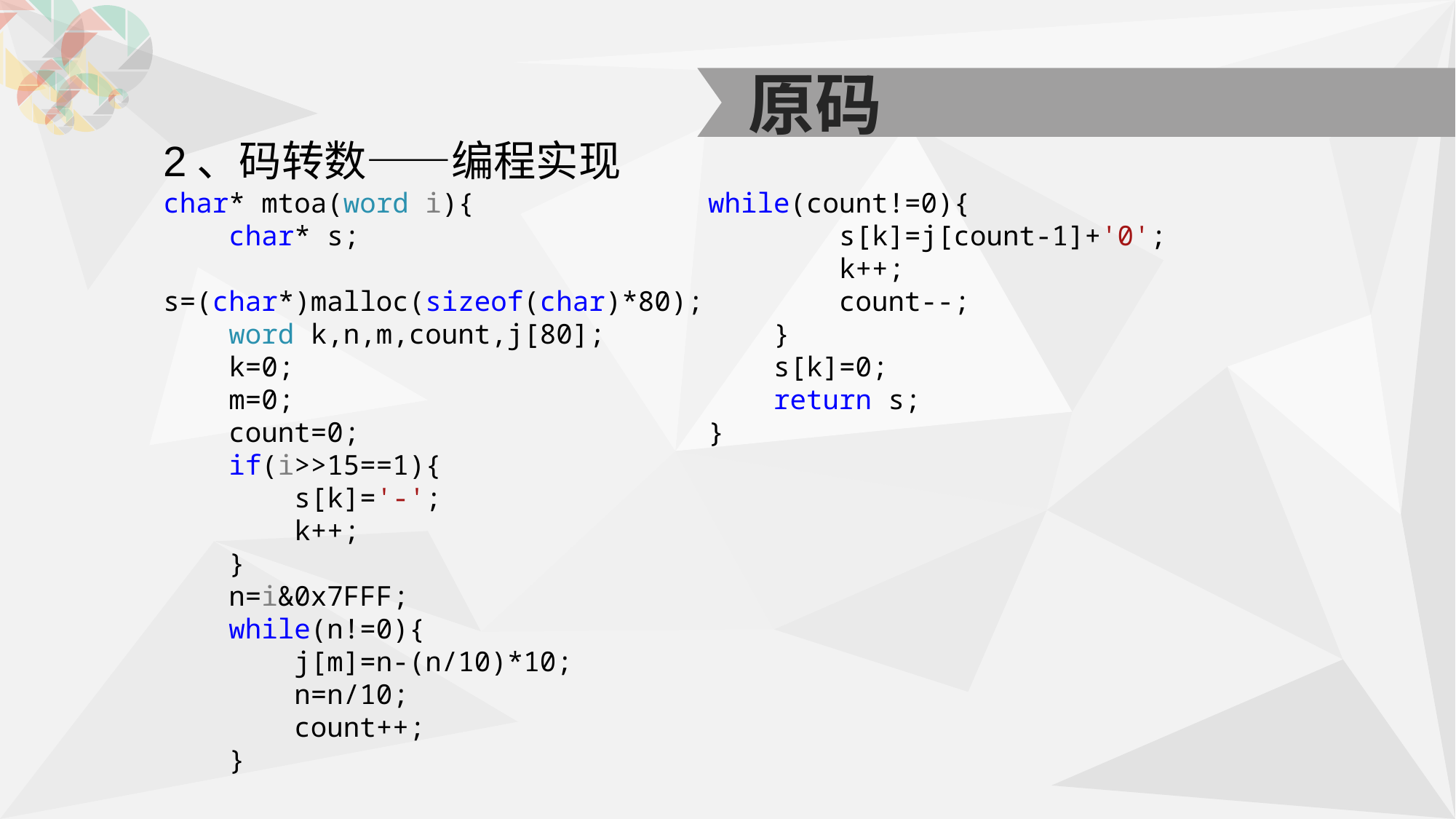

原码

2、码转数——编程实现
char* mtoa(word i){
    char* s;
    s=(char*)malloc(sizeof(char)*80);
    word k,n,m,count,j[80];
    k=0;
    m=0;
    count=0;
    if(i>>15==1){
        s[k]='-';
        k++;
    }
    n=i&0x7FFF;
    while(n!=0){
        j[m]=n-(n/10)*10;
        n=n/10;
        count++;
    }

while(count!=0){
        s[k]=j[count-1]+'0';
        k++;
        count--;
    }
    s[k]=0;
    return s;
}